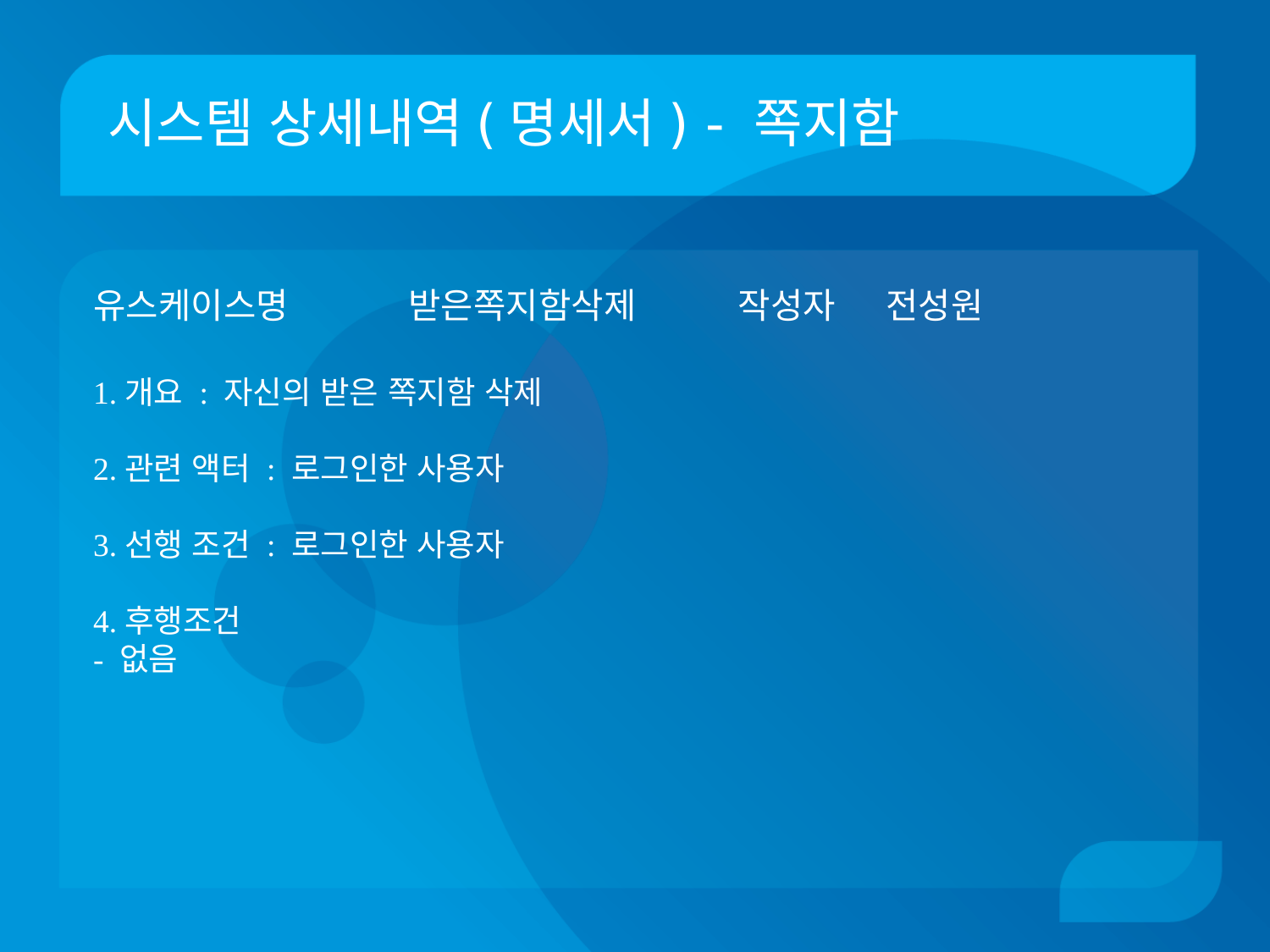

# 시스템 상세내역(명세서) - 쪽지함
유스케이스명            받은쪽지함삭제     	 작성자     전성원
1.개요 : 자신의 받은 쪽지함 삭제

2.관련 액터 : 로그인한 사용자

3.선행 조건 : 로그인한 사용자

4.후행조건
- 없음